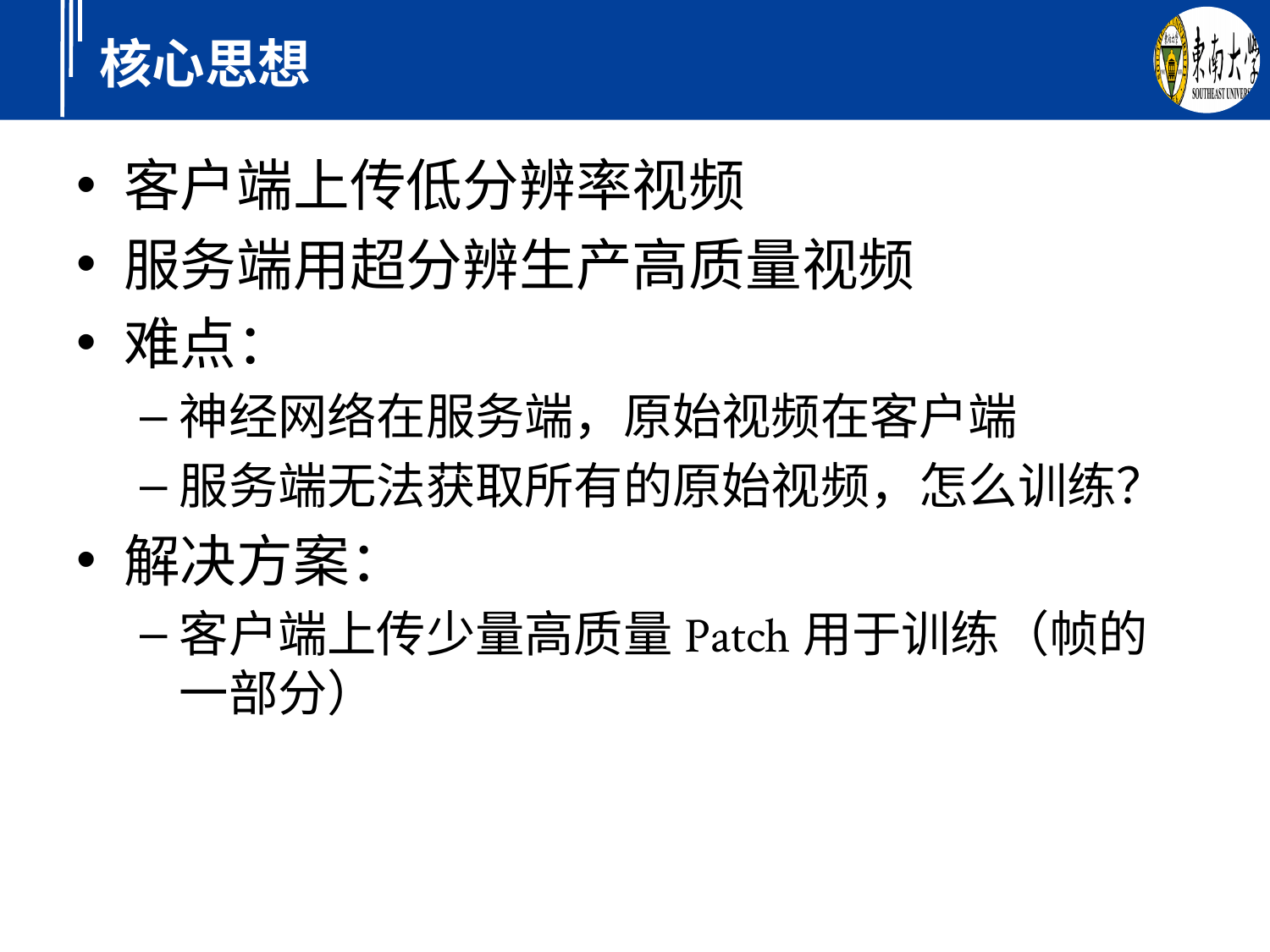

# 核心思想
客户端上传低分辨率视频
服务端用超分辨生产高质量视频
难点：
神经网络在服务端，原始视频在客户端
服务端无法获取所有的原始视频，怎么训练？
解决方案：
客户端上传少量高质量Patch用于训练（帧的一部分）